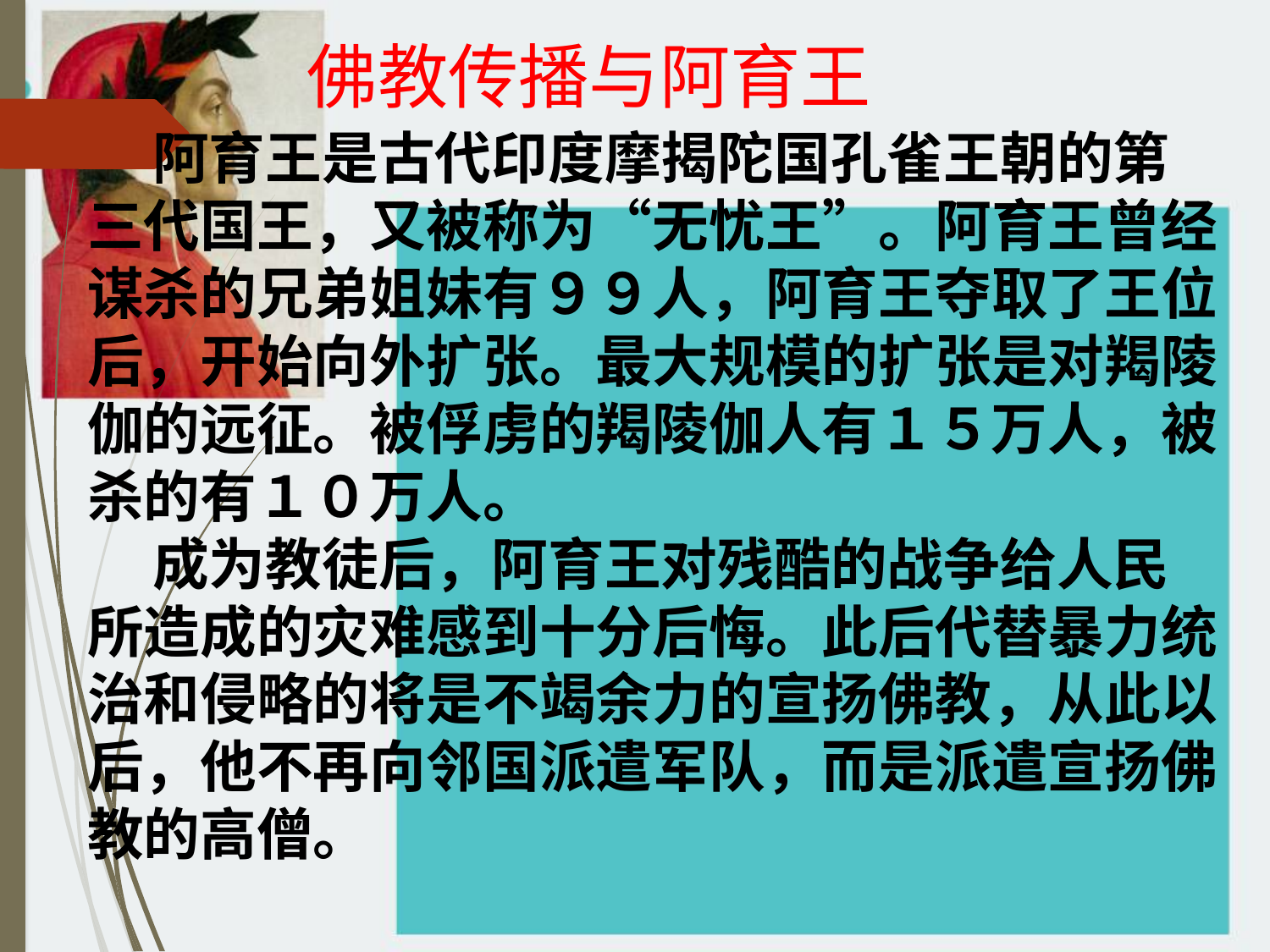

佛教传播与阿育王
    阿育王是古代印度摩揭陀国孔雀王朝的第三代国王，又被称为“无忧王”。阿育王曾经谋杀的兄弟姐妹有９９人，阿育王夺取了王位后，开始向外扩张。最大规模的扩张是对羯陵伽的远征。被俘虏的羯陵伽人有１５万人，被杀的有１０万人。
    成为教徒后，阿育王对残酷的战争给人民所造成的灾难感到十分后悔。此后代替暴力统治和侵略的将是不竭余力的宣扬佛教，从此以后，他不再向邻国派遣军队，而是派遣宣扬佛教的高僧。